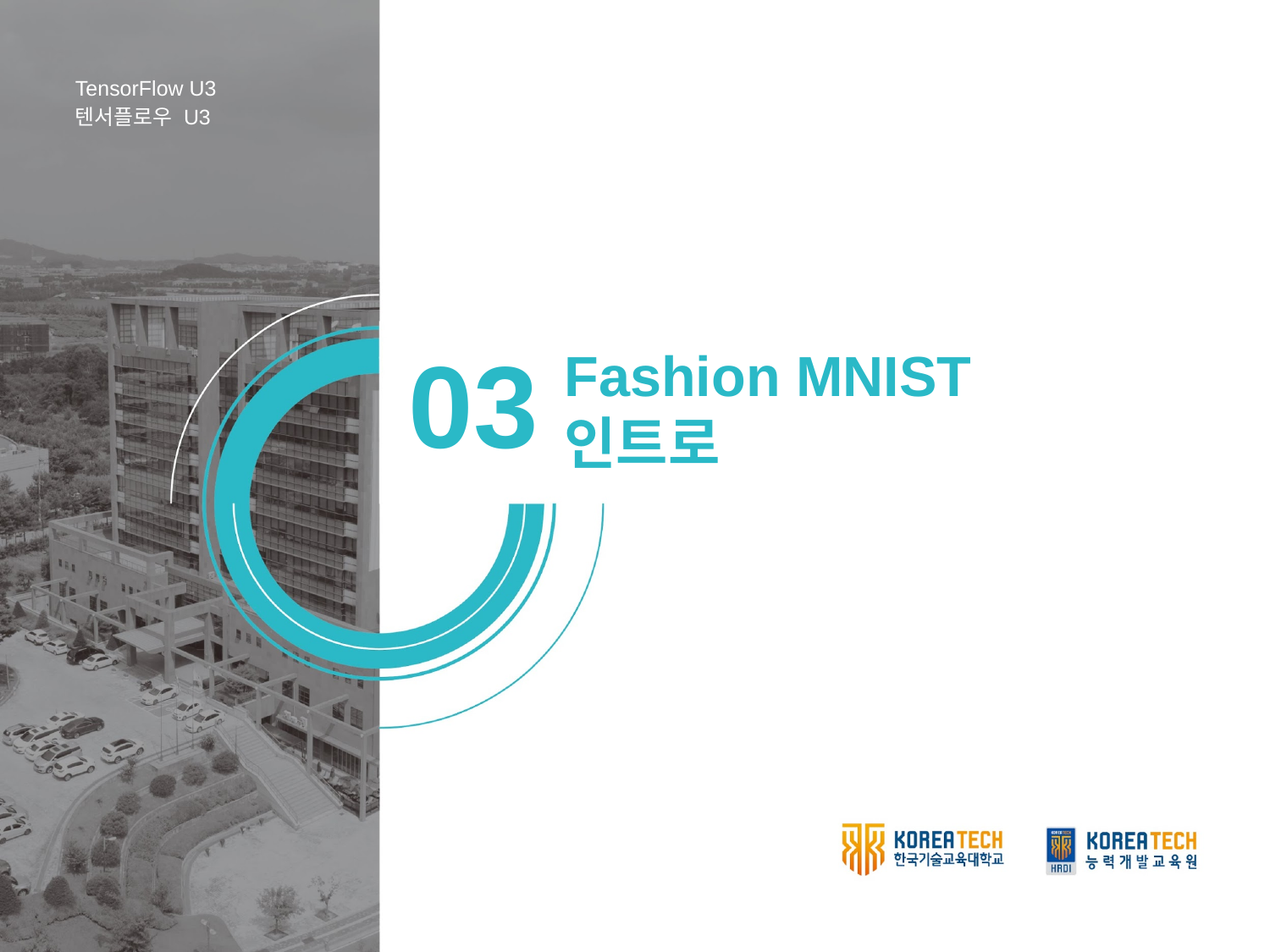

TensorFlow U3
텐서플로우 U3
03
Fashion MNIST 인트로